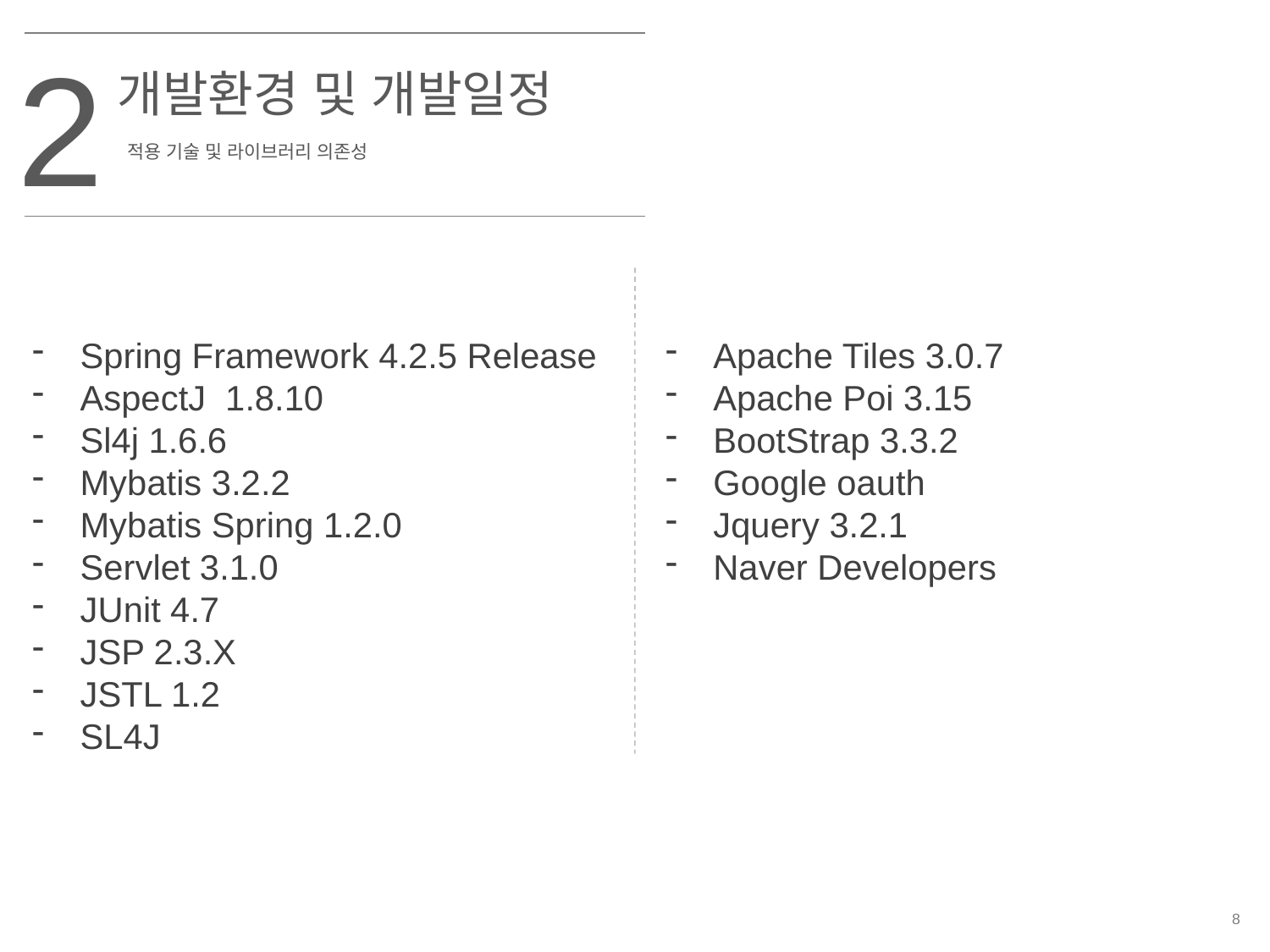

2
개발환경 및 개발일정
적용 기술 및 라이브러리 의존성
Spring Framework 4.2.5 Release
AspectJ  1.8.10
Sl4j 1.6.6
Mybatis 3.2.2
Mybatis Spring 1.2.0
Servlet 3.1.0
JUnit 4.7
JSP 2.3.X
JSTL 1.2
SL4J
Apache Tiles 3.0.7
Apache Poi 3.15
BootStrap 3.3.2
Google oauth
Jquery 3.2.1
Naver Developers